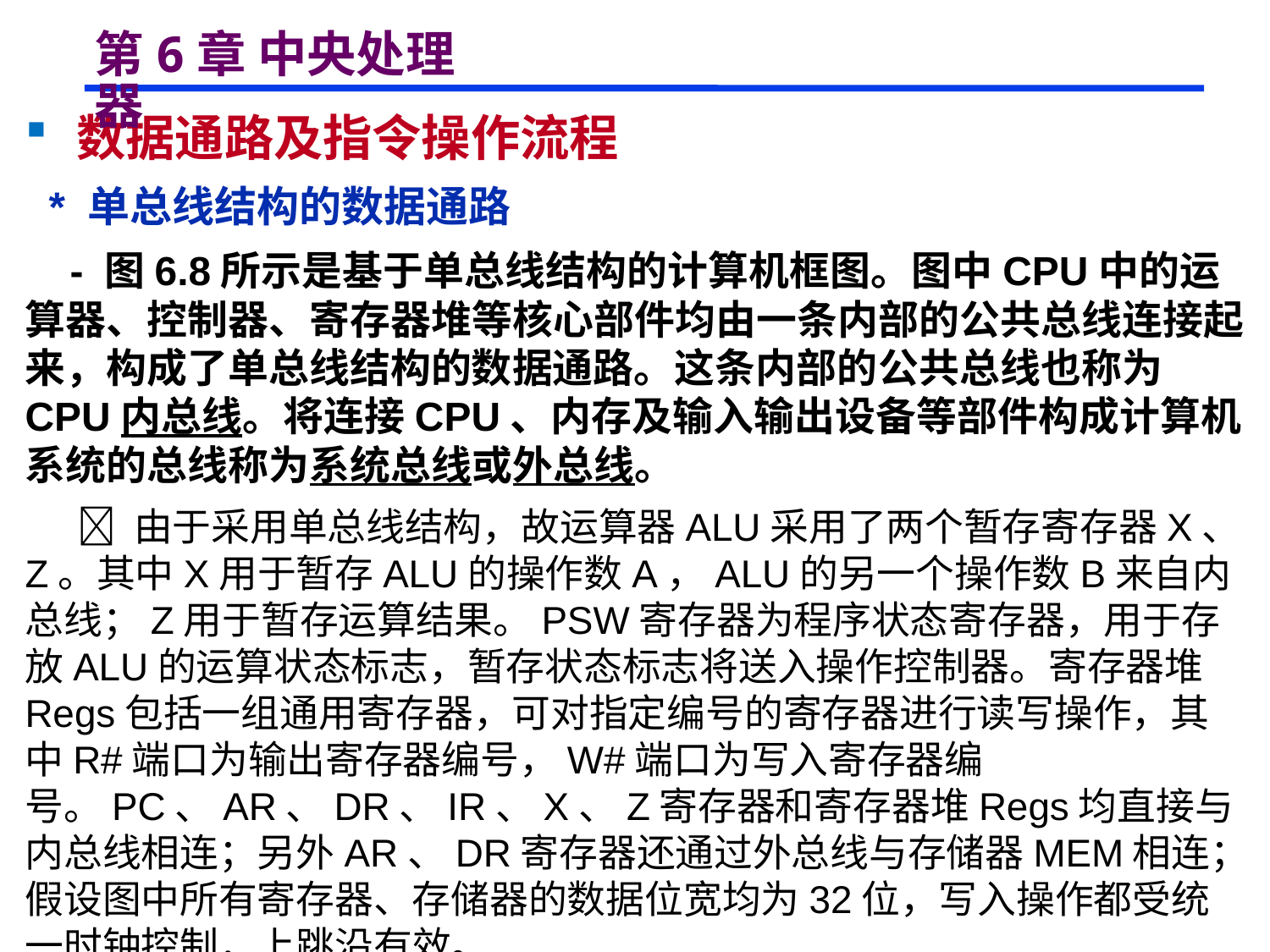

# 第6章 中央处理器
 数据通路及指令操作流程
  * 单总线结构的数据通路
    - 图6.8所示是基于单总线结构的计算机框图。图中CPU中的运算器、控制器、寄存器堆等核心部件均由一条内部的公共总线连接起来，构成了单总线结构的数据通路。这条内部的公共总线也称为CPU内总线。将连接CPU、内存及输入输出设备等部件构成计算机系统的总线称为系统总线或外总线。
      • 由于采用单总线结构，故运算器ALU采用了两个暂存寄存器X、Z。其中X用于暂存ALU的操作数A，ALU的另一个操作数B来自内总线；Z用于暂存运算结果。PSW寄存器为程序状态寄存器，用于存放ALU的运算状态标志，暂存状态标志将送入操作控制器。寄存器堆Regs包括一组通用寄存器，可对指定编号的寄存器进行读写操作，其中R#端口为输出寄存器编号，W#端口为写入寄存器编号。PC、AR、DR、IR、X、Z寄存器和寄存器堆Regs均直接与内总线相连；另外AR、DR寄存器还通过外总线与存储器MEM相连；假设图中所有寄存器、存储器的数据位宽均为32位，写入操作都受统一时钟控制，上跳沿有效。